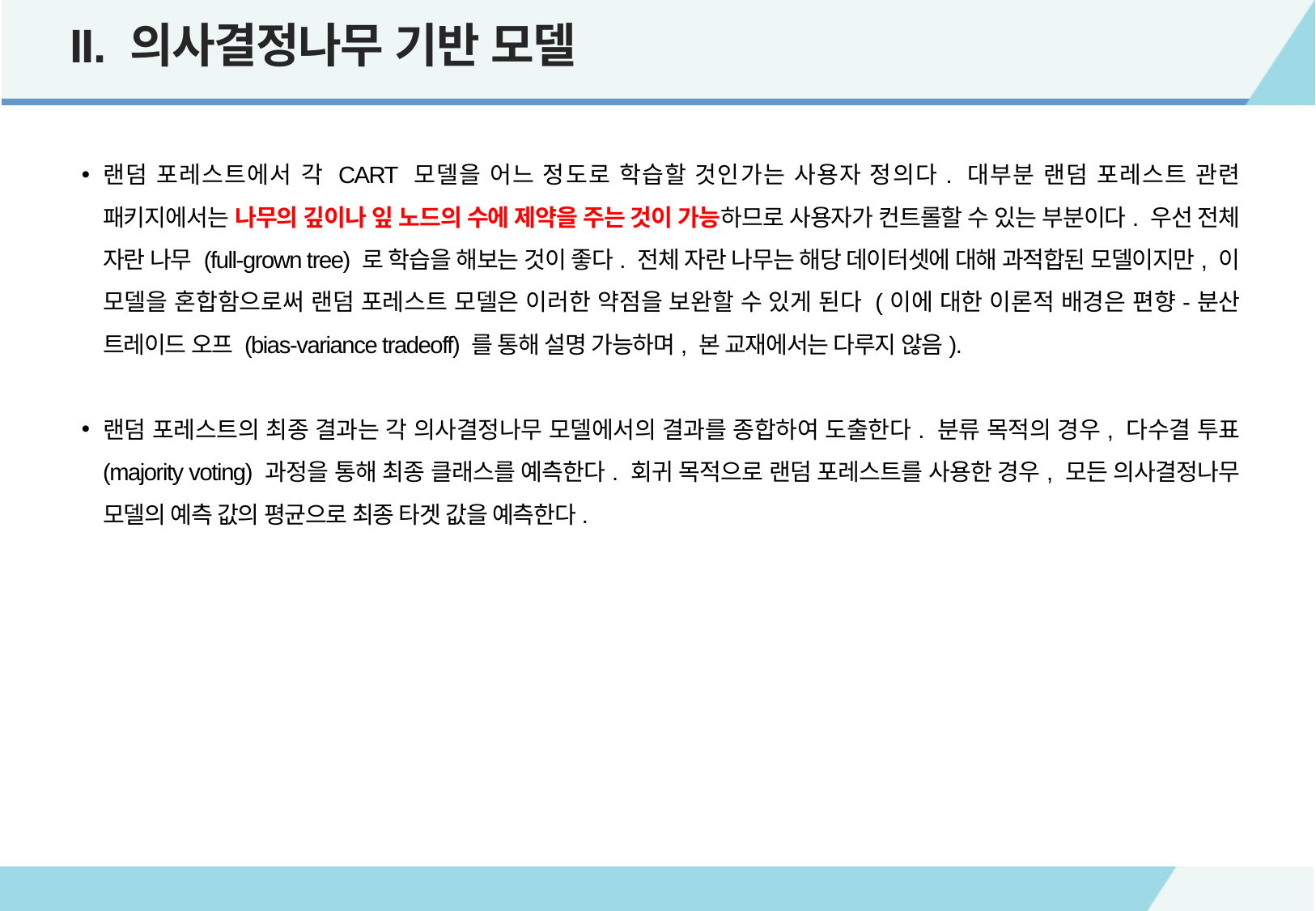

II. 의사결정나무 기반 모델
랜덤 포레스트에서 각 CART 모델을 어느 정도로 학습할 것인가는 사용자 정의다. 대부분 랜덤 포레스트 관련 패키지에서는 나무의 깊이나 잎 노드의 수에 제약을 주는 것이 가능하므로 사용자가 컨트롤할 수 있는 부분이다. 우선 전체 자란 나무 (full-grown tree) 로 학습을 해보는 것이 좋다. 전체 자란 나무는 해당 데이터셋에 대해 과적합된 모델이지만, 이 모델을 혼합함으로써 랜덤 포레스트 모델은 이러한 약점을 보완할 수 있게 된다 (이에 대한 이론적 배경은 편향-분산 트레이드 오프 (bias-variance tradeoff) 를 통해 설명 가능하며, 본 교재에서는 다루지 않음).

랜덤 포레스트의 최종 결과는 각 의사결정나무 모델에서의 결과를 종합하여 도출한다. 분류 목적의 경우, 다수결 투표 (majority voting) 과정을 통해 최종 클래스를 예측한다. 회귀 목적으로 랜덤 포레스트를 사용한 경우, 모든 의사결정나무 모델의 예측 값의 평균으로 최종 타겟 값을 예측한다.